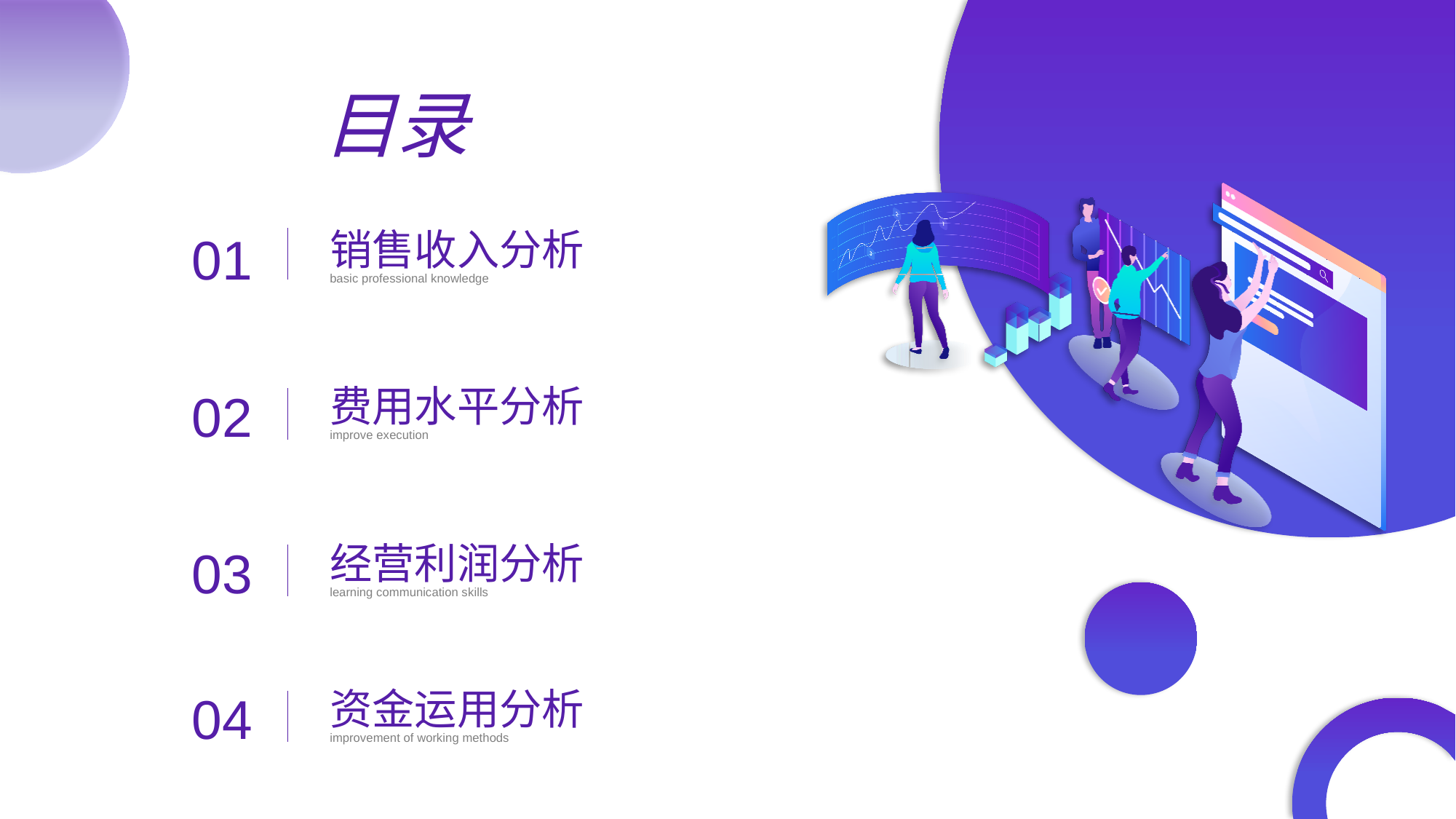

目录
销售收入分析
01
basic professional knowledge
费用水平分析
02
improve execution
经营利润分析
03
learning communication skills
资金运用分析
04
improvement of working methods